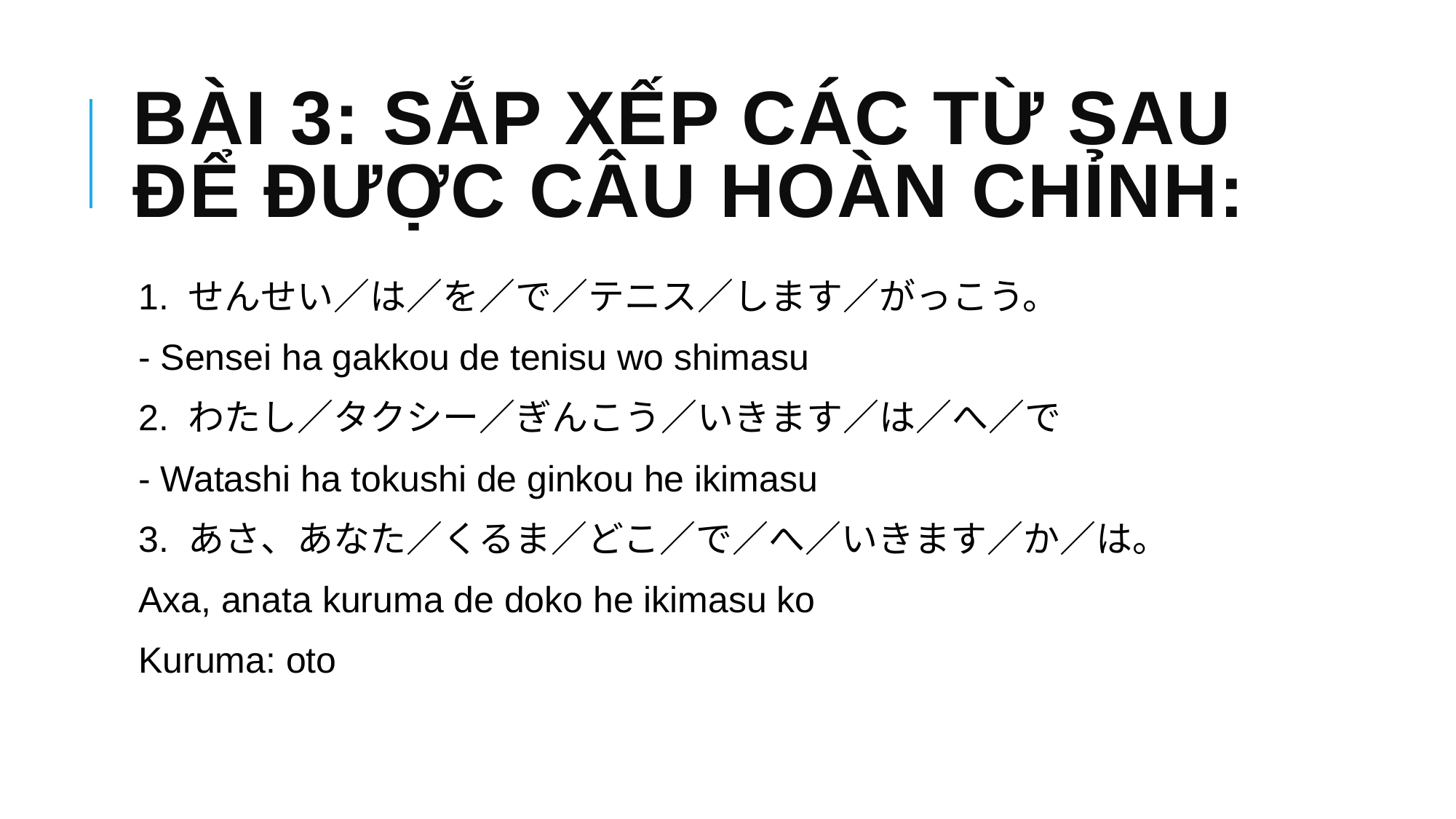

# Bài 3: Sắp xếp các từ sau để được câu hoàn chỉnh:
1. せんせい／は／を／で／テニス／します／がっこう。
- Sensei ha gakkou de tenisu wo shimasu
2. わたし／タクシー／ぎんこう／いきます／は／へ／で
- Watashi ha tokushi de ginkou he ikimasu
3. あさ、あなた／くるま／どこ／で／へ／いきます／か／は。
Axa, anata kuruma de doko he ikimasu ko
Kuruma: oto